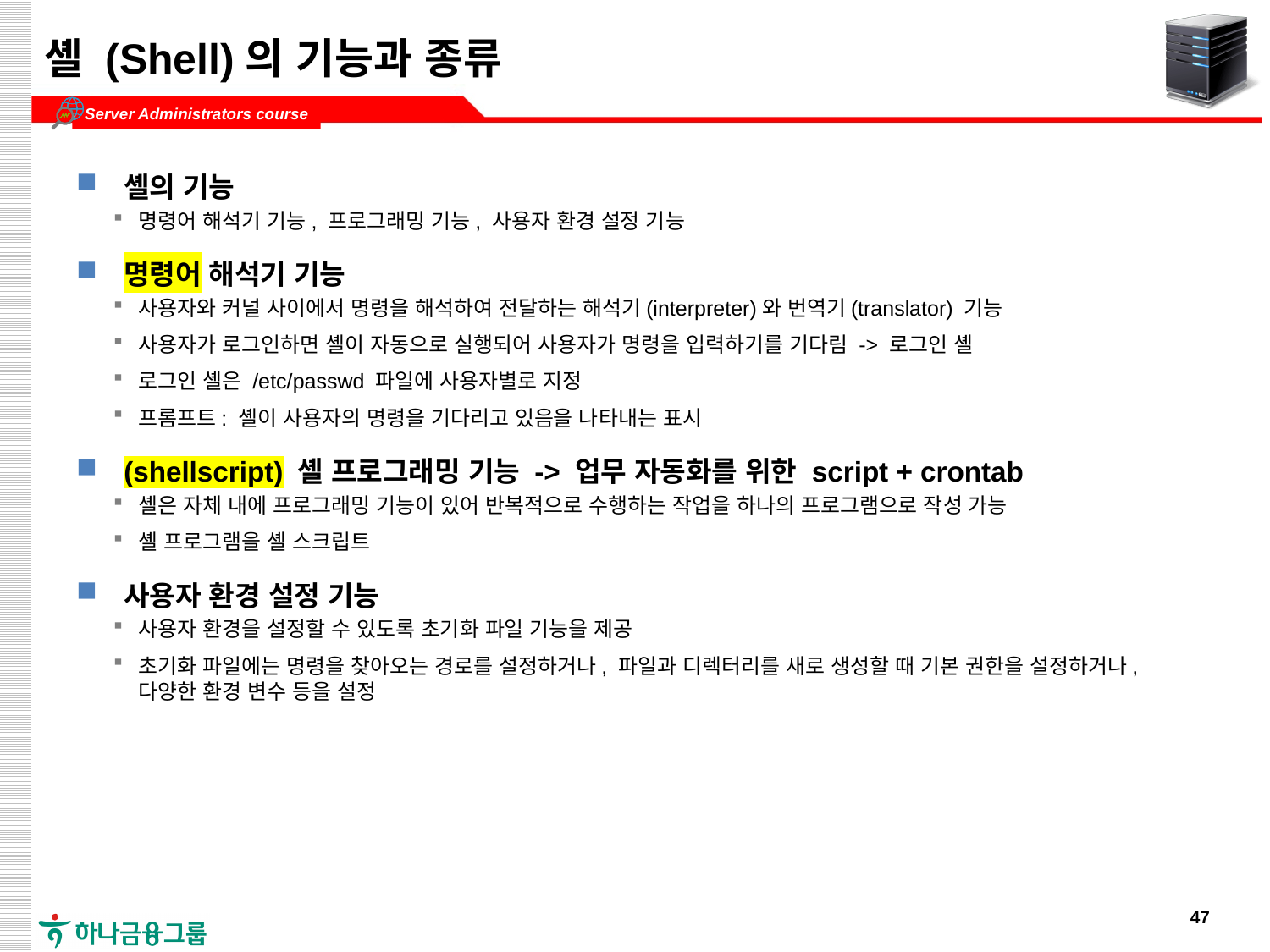

# 셸 (Shell)의 기능과 종류
셸의 기능
명령어 해석기 기능, 프로그래밍 기능, 사용자 환경 설정 기능
명령어 해석기 기능
사용자와 커널 사이에서 명령을 해석하여 전달하는 해석기(interpreter)와 번역기(translator) 기능
사용자가 로그인하면 셸이 자동으로 실행되어 사용자가 명령을 입력하기를 기다림 -> 로그인 셸
로그인 셸은 /etc/passwd 파일에 사용자별로 지정
프롬프트: 셸이 사용자의 명령을 기다리고 있음을 나타내는 표시
(shellscript) 셸 프로그래밍 기능 -> 업무 자동화를 위한 script + crontab
셸은 자체 내에 프로그래밍 기능이 있어 반복적으로 수행하는 작업을 하나의 프로그램으로 작성 가능
셸 프로그램을 셸 스크립트
사용자 환경 설정 기능
사용자 환경을 설정할 수 있도록 초기화 파일 기능을 제공
초기화 파일에는 명령을 찾아오는 경로를 설정하거나, 파일과 디렉터리를 새로 생성할 때 기본 권한을 설정하거나, 다양한 환경 변수 등을 설정